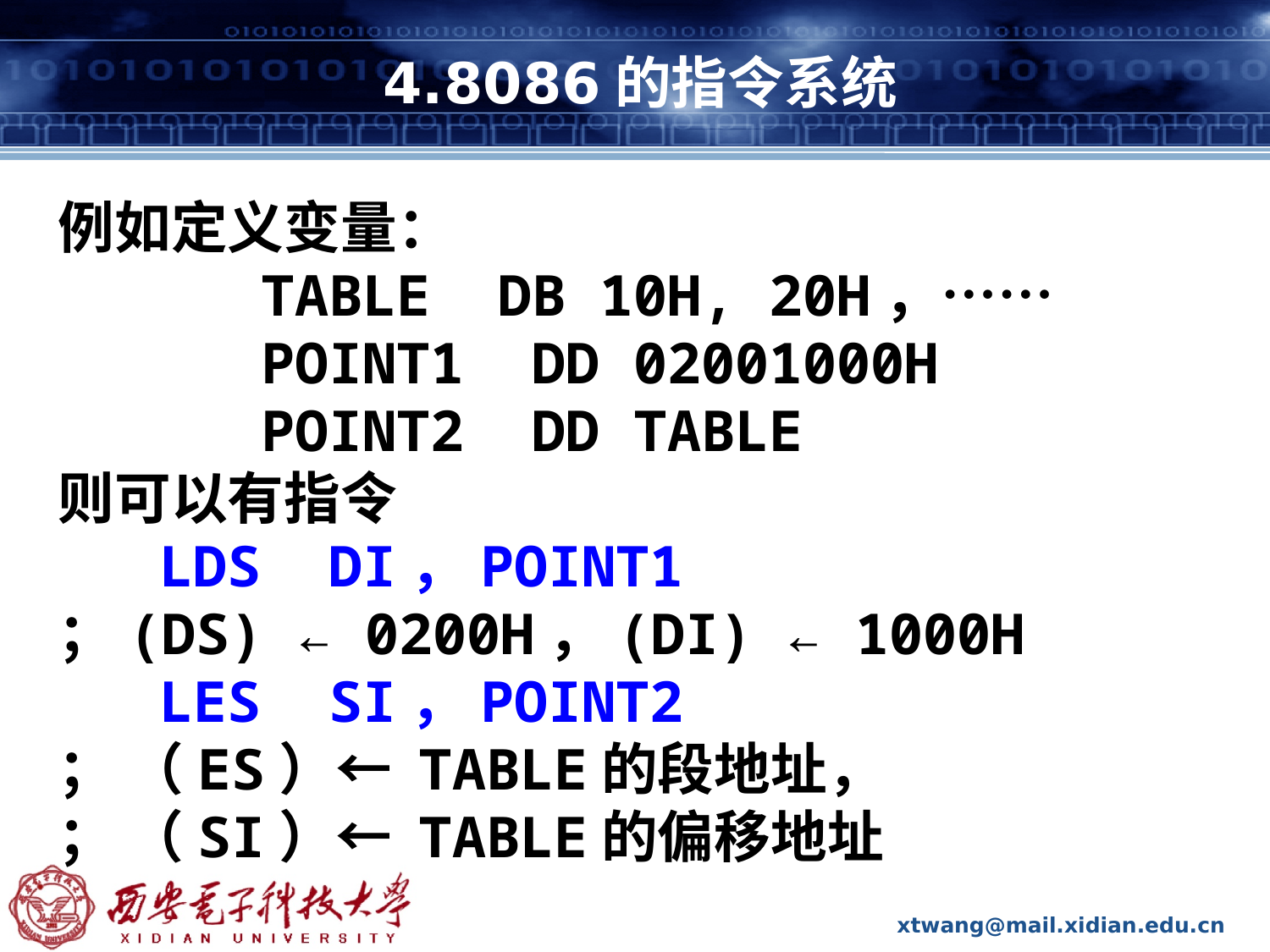

# 4.8086的指令系统
例如定义变量：
      TABLE  DB 10H, 20H，……
      POINT1  DD 02001000H
      POINT2  DD TABLE
则可以有指令
   LDS  DI，POINT1
；(DS) ← 0200H，(DI) ← 1000H
   LES  SI，POINT2
； （ES）← TABLE的段地址，
； （SI）← TABLE的偏移地址